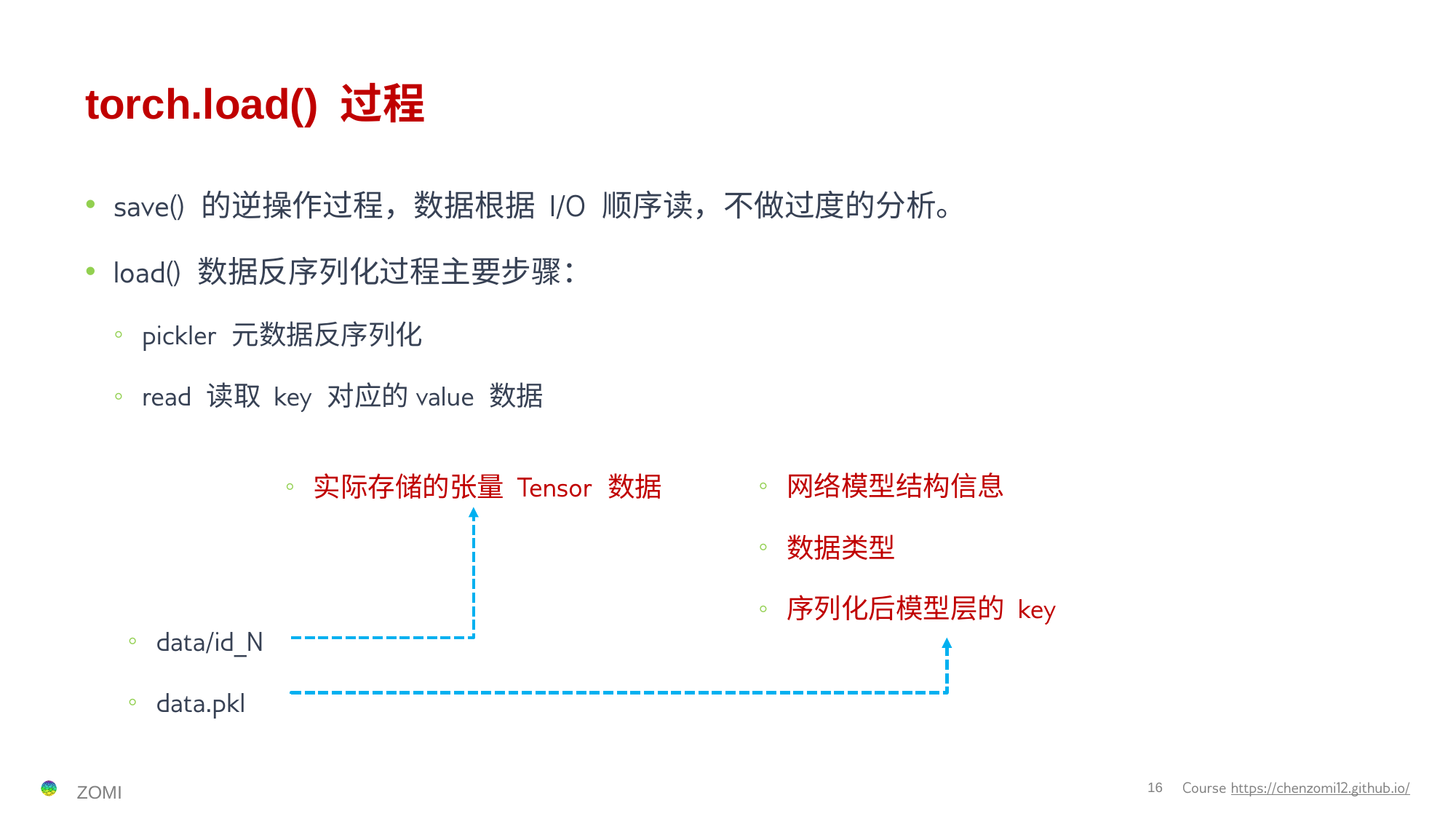

# torch.load() 过程
save() 的逆操作过程，数据根据 I/O 顺序读，不做过度的分析。
load() 数据反序列化过程主要步骤：
pickler 元数据反序列化
read 读取 key 对应的value 数据

网络模型结构信息
数据类型
序列化后模型层的 key
实际存储的张量 Tensor 数据
data/id_N
data.pkl